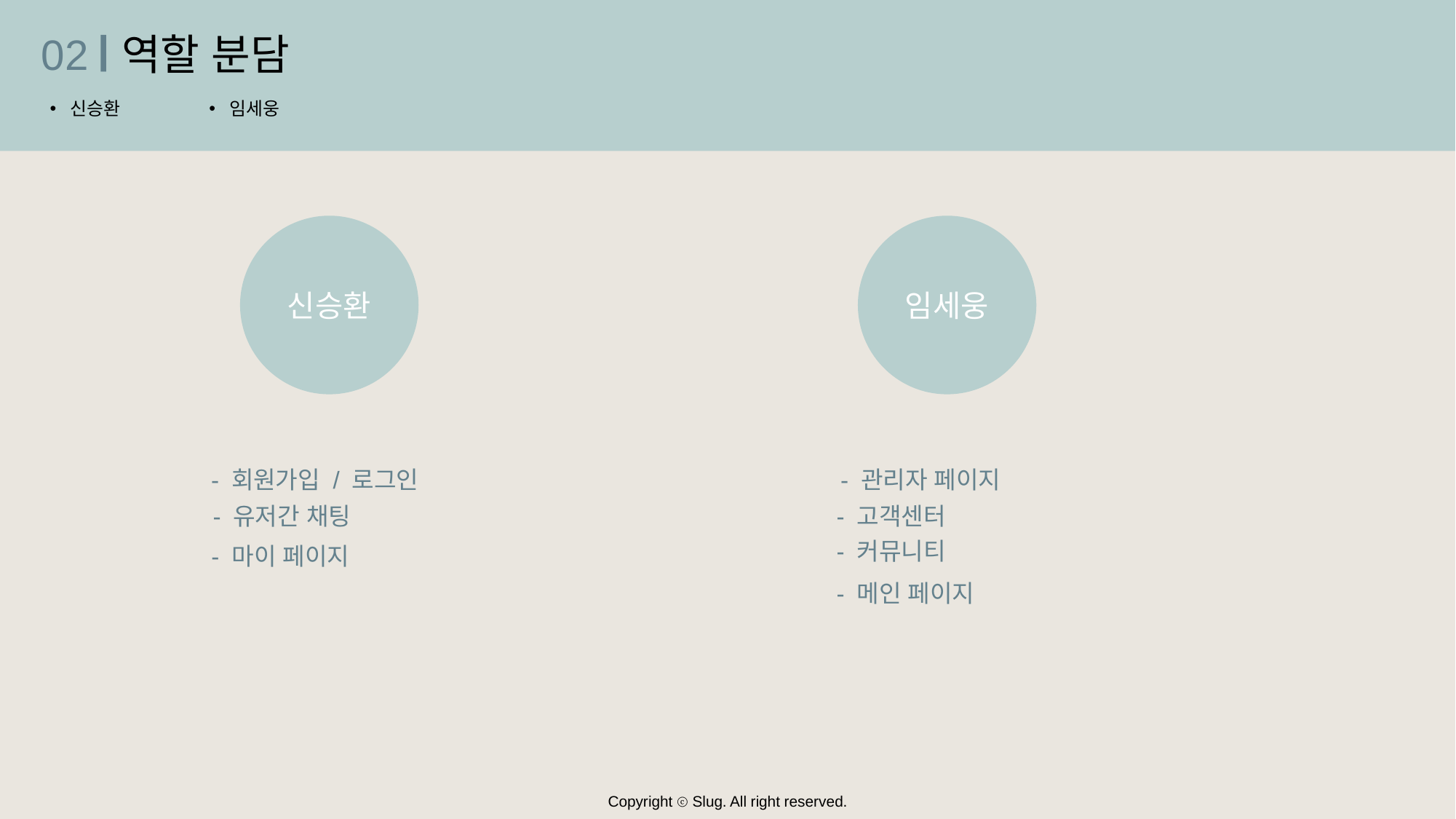

02
역할 분담

신승환
임세웅
신승환
임세웅
- 회원가입 / 로그인
- 관리자 페이지
- 유저간 채팅
- 고객센터
- 커뮤니티
- 마이 페이지
- 메인 페이지
Copyright ⓒ Slug. All right reserved.